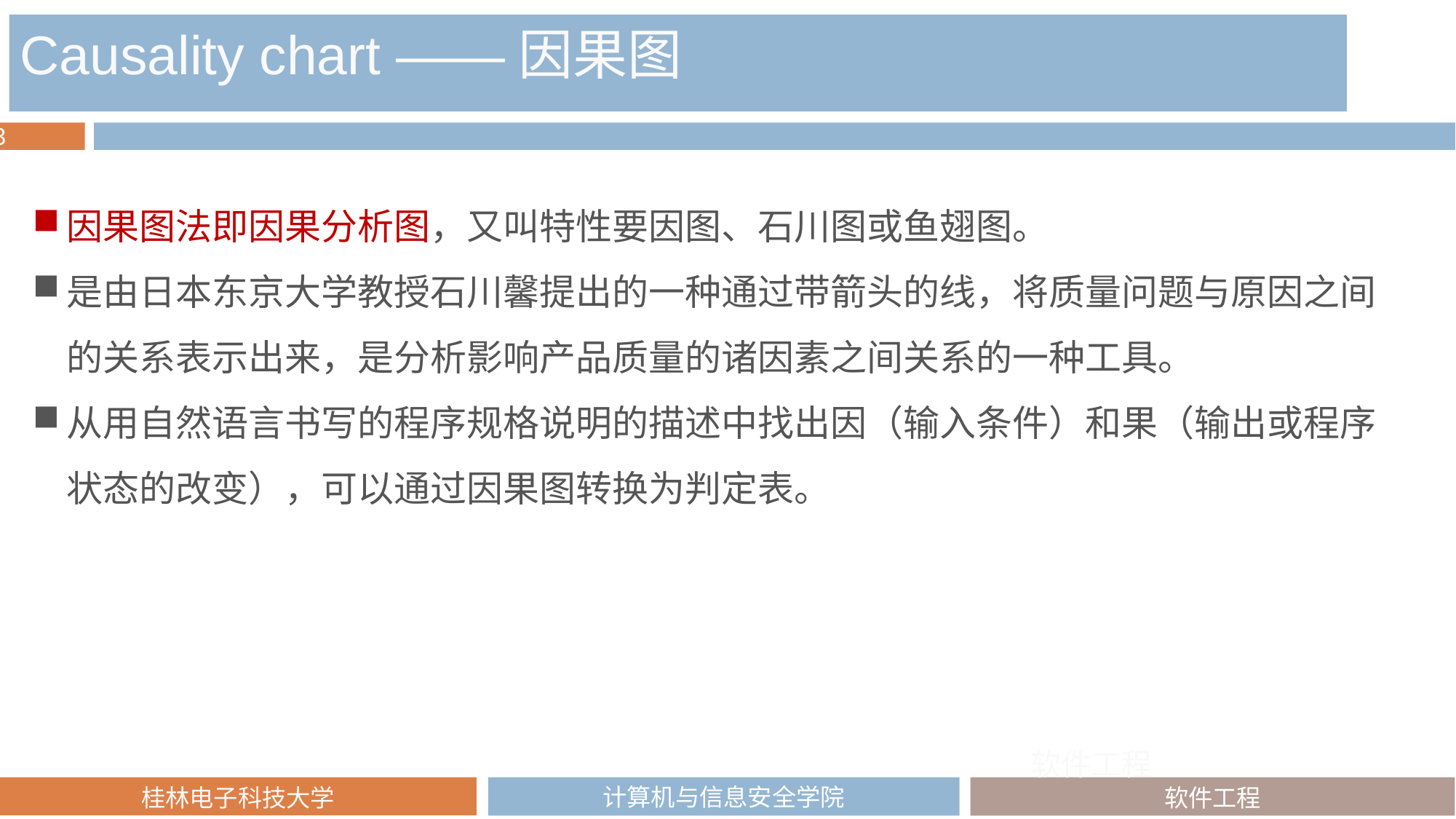

Causality chart ——因果图

因果图法即因果分析图，又叫特性要因图、石川图或鱼翅图。
是由日本东京大学教授石川馨提出的一种通过带箭头的线，将质量问题与原因之间的关系表示出来，是分析影响产品质量的诸因素之间关系的一种工具。
从用自然语言书写的程序规格说明的描述中找出因（输入条件）和果（输出或程序状态的改变），可以通过因果图转换为判定表。
软件工程